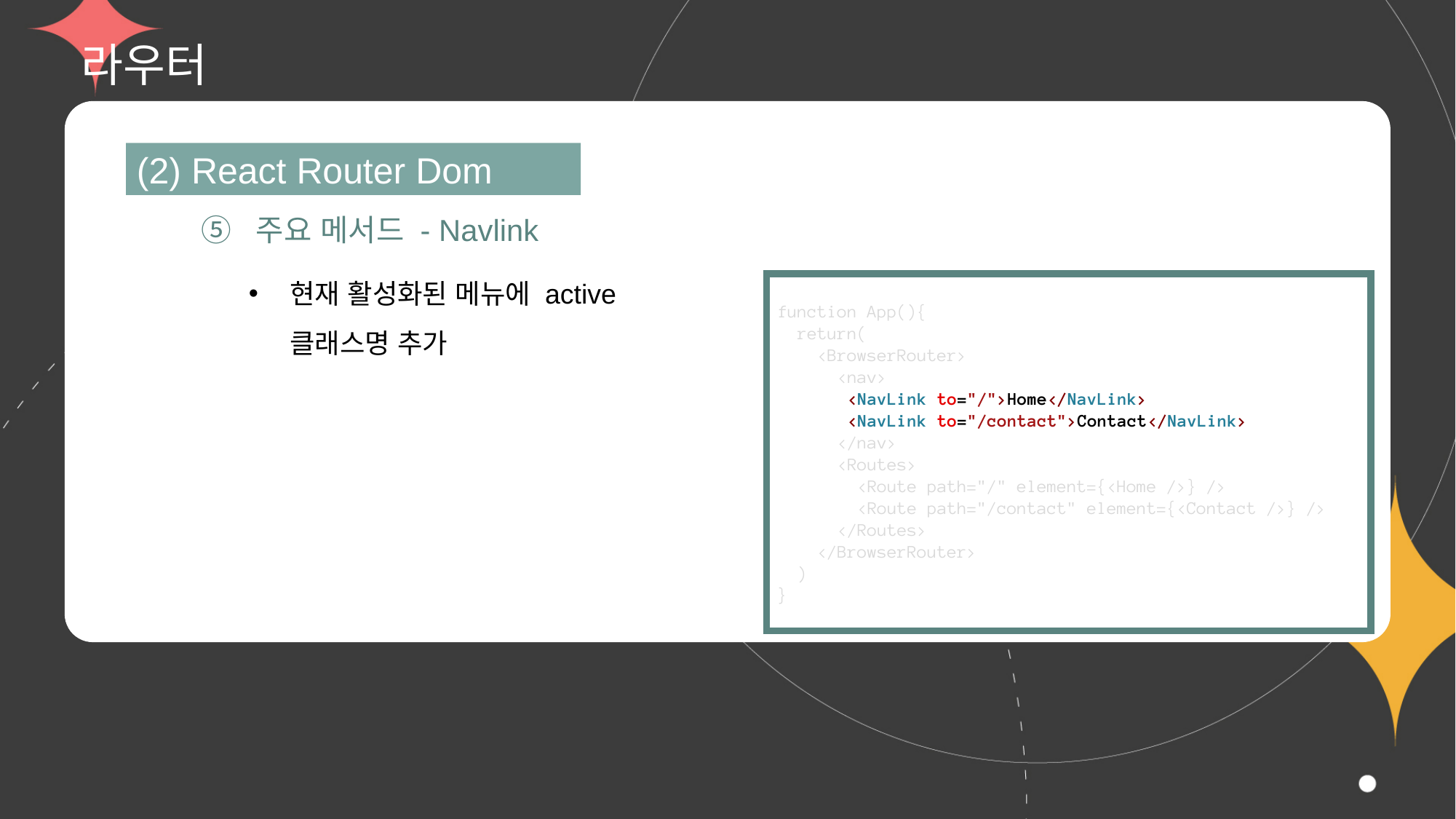

# 라우터
(2) React Router Dom
⑤  주요 메서드 - Navlink
현재 활성화된 메뉴에 active
클래스명 추가
function App(){
  return(
    <BrowserRouter>
      <nav>
       <NavLink to="/">Home</NavLink>
       <NavLink to="/contact">Contact</NavLink>
      </nav>
      <Routes>
        <Route path="/" element={<Home />} />
        <Route path="/contact" element={<Contact />} />
      </Routes>
    </BrowserRouter>
  )
}